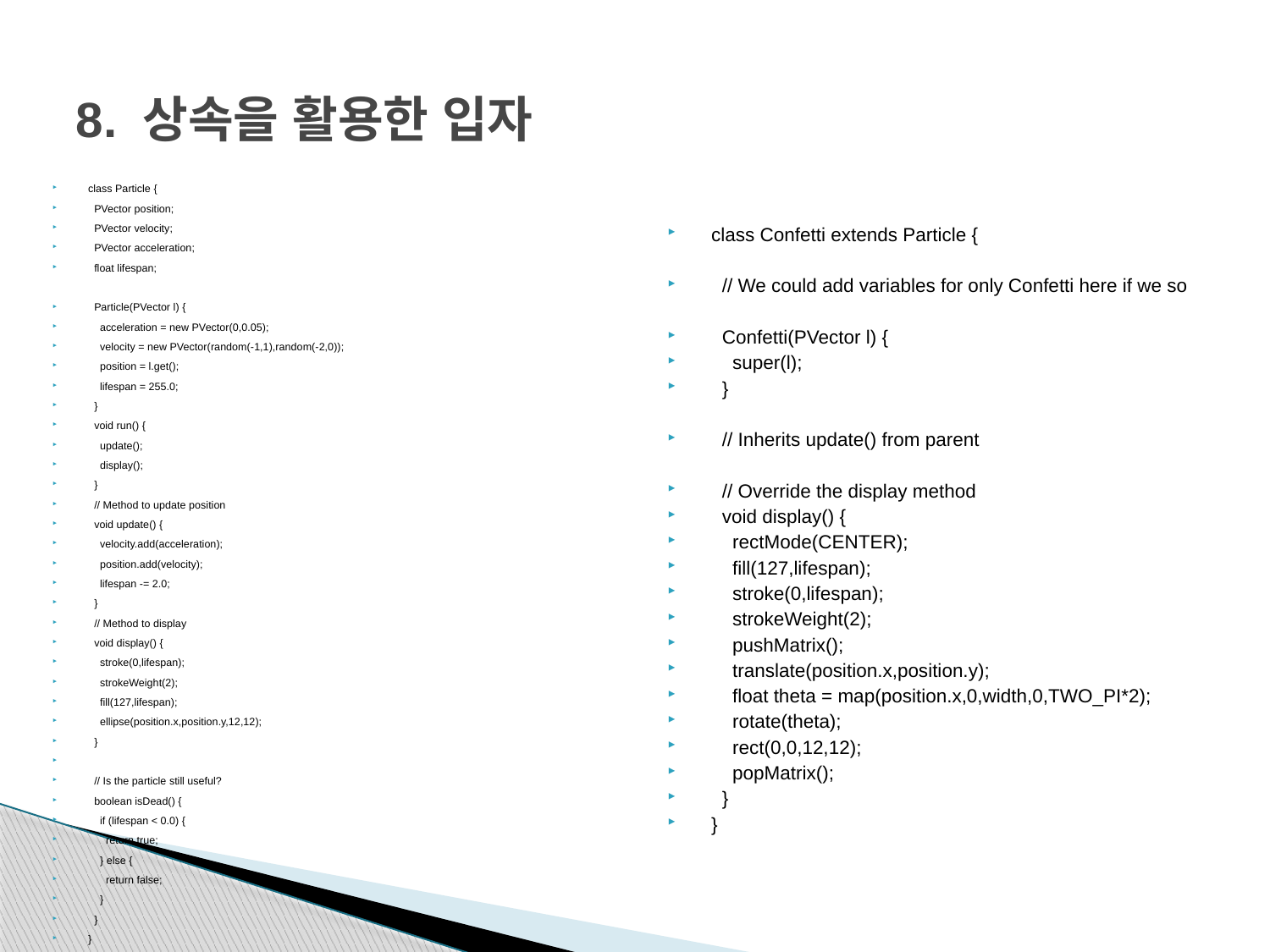

# 8. 상속을 활용한 입자
class Particle {
  PVector position;
  PVector velocity;
  PVector acceleration;
  float lifespan;

  Particle(PVector l) {
    acceleration = new PVector(0,0.05);
    velocity = new PVector(random(-1,1),random(-2,0));
    position = l.get();
    lifespan = 255.0;
  }
  void run() {
    update();
    display();
  }
  // Method to update position
  void update() {
    velocity.add(acceleration);
    position.add(velocity);
    lifespan -= 2.0;
  }
  // Method to display
  void display() {
    stroke(0,lifespan);
    strokeWeight(2);
    fill(127,lifespan);
    ellipse(position.x,position.y,12,12);
  }

  // Is the particle still useful?
  boolean isDead() {
    if (lifespan < 0.0) {
      return true;
    } else {
      return false;
    }
  }
}
class Confetti extends Particle {

  // We could add variables for only Confetti here if we so

  Confetti(PVector l) {
    super(l);
  }

  // Inherits update() from parent

  // Override the display method
  void display() {
    rectMode(CENTER);
    fill(127,lifespan);
    stroke(0,lifespan);
    strokeWeight(2);
    pushMatrix();
    translate(position.x,position.y);
    float theta = map(position.x,0,width,0,TWO_PI*2);
    rotate(theta);
    rect(0,0,12,12);
    popMatrix();
  }
}